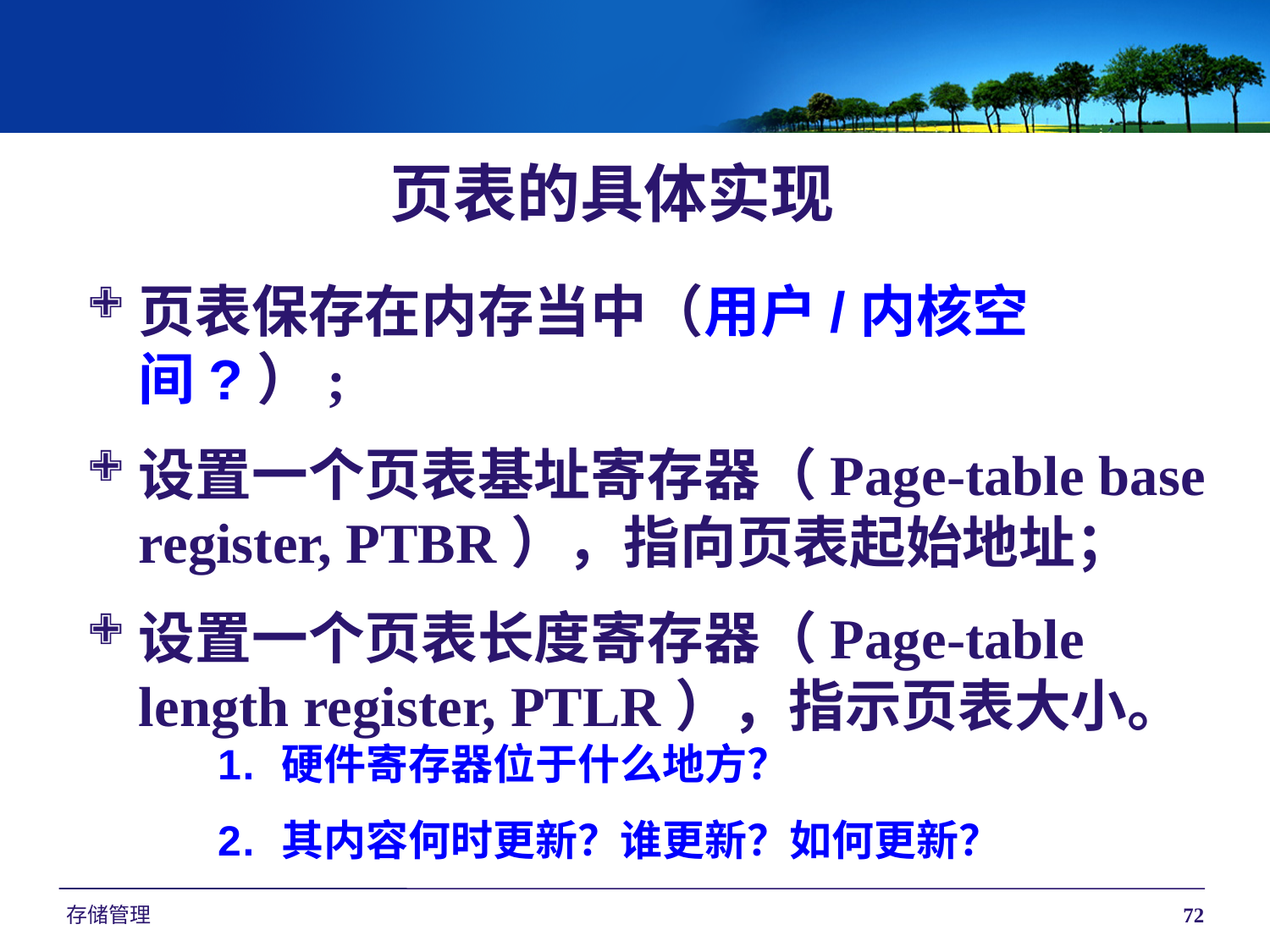

页表的具体实现
页表保存在内存当中（用户/内核空间?）;
设置一个页表基址寄存器（Page-table base register, PTBR），指向页表起始地址；
设置一个页表长度寄存器（Page-table length register, PTLR），指示页表大小。
硬件寄存器位于什么地方？
其内容何时更新？谁更新？如何更新？
存储管理
72